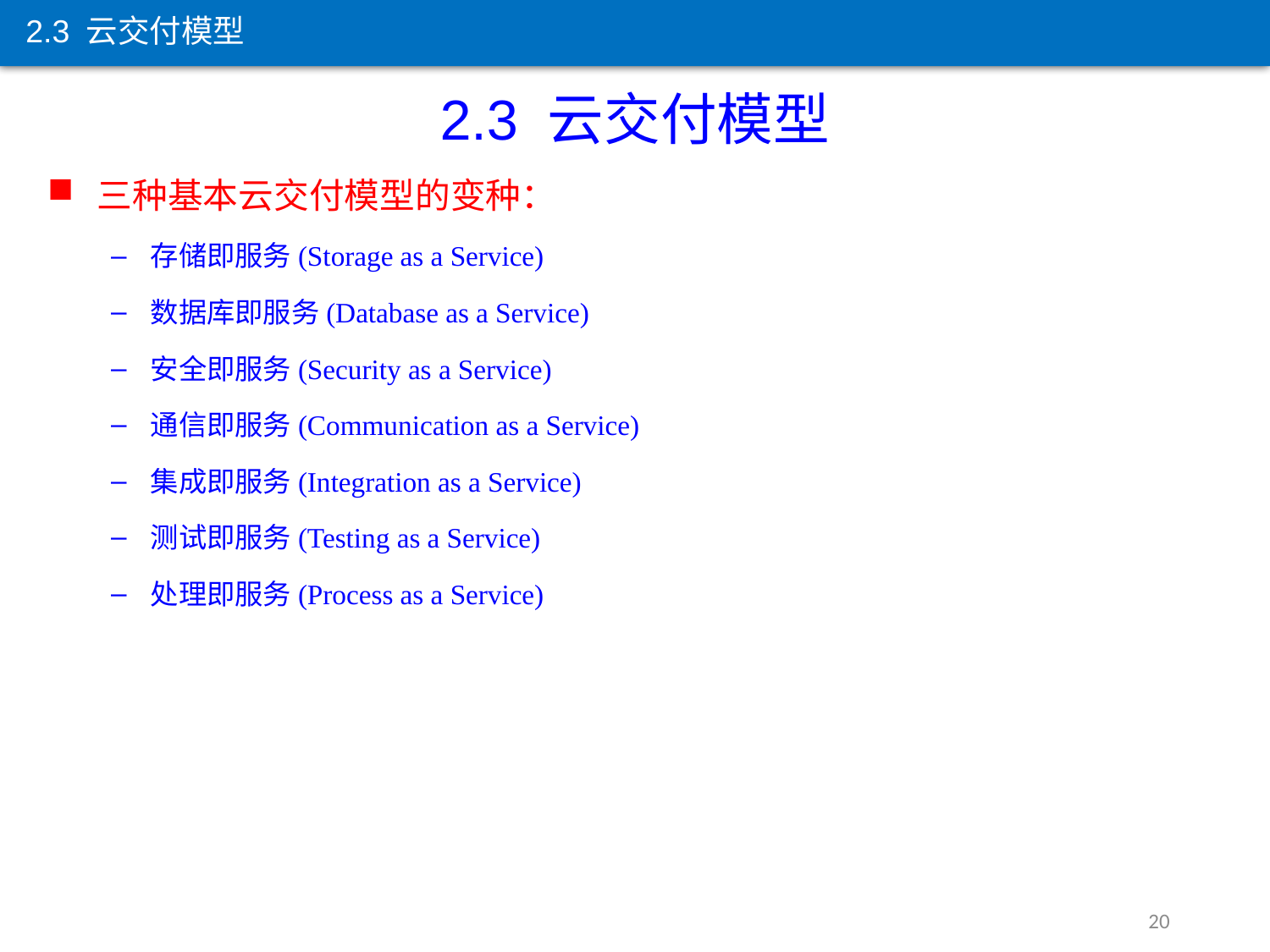

2.3 云交付模型
2.3 云交付模型
三种基本云交付模型的变种：
存储即服务(Storage as a Service)
数据库即服务(Database as a Service)
安全即服务(Security as a Service)
通信即服务(Communication as a Service)
集成即服务(Integration as a Service)
测试即服务(Testing as a Service)
处理即服务(Process as a Service)
20